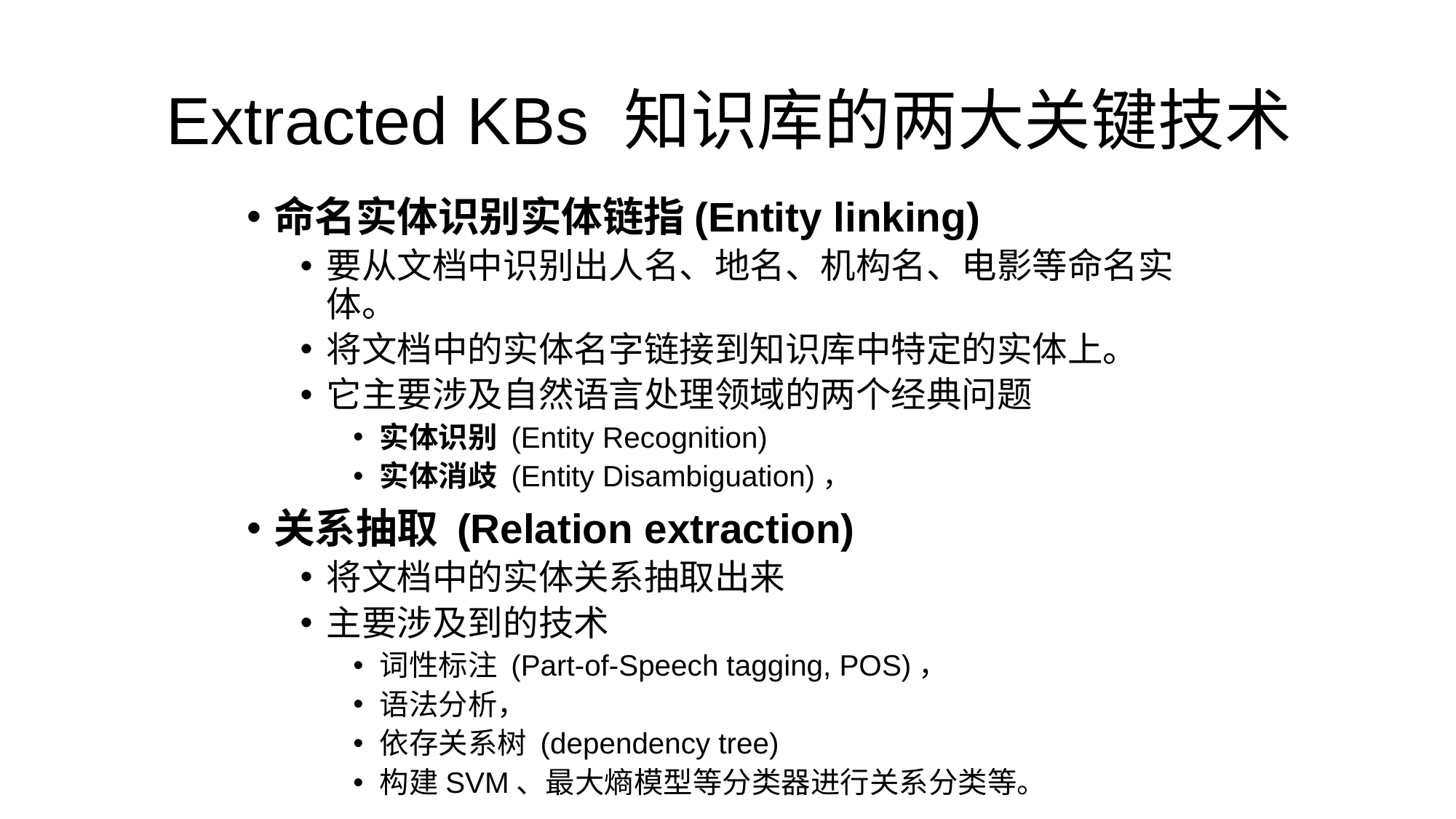

# Extracted KBs 知识库的两大关键技术
命名实体识别实体链指(Entity linking)
要从文档中识别出人名、地名、机构名、电影等命名实体。
将文档中的实体名字链接到知识库中特定的实体上。
它主要涉及自然语言处理领域的两个经典问题
实体识别 (Entity Recognition)
实体消歧 (Entity Disambiguation)，
关系抽取 (Relation extraction)
将文档中的实体关系抽取出来
主要涉及到的技术
词性标注 (Part-of-Speech tagging, POS)，
语法分析，
依存关系树 (dependency tree)
构建SVM、最大熵模型等分类器进行关系分类等。